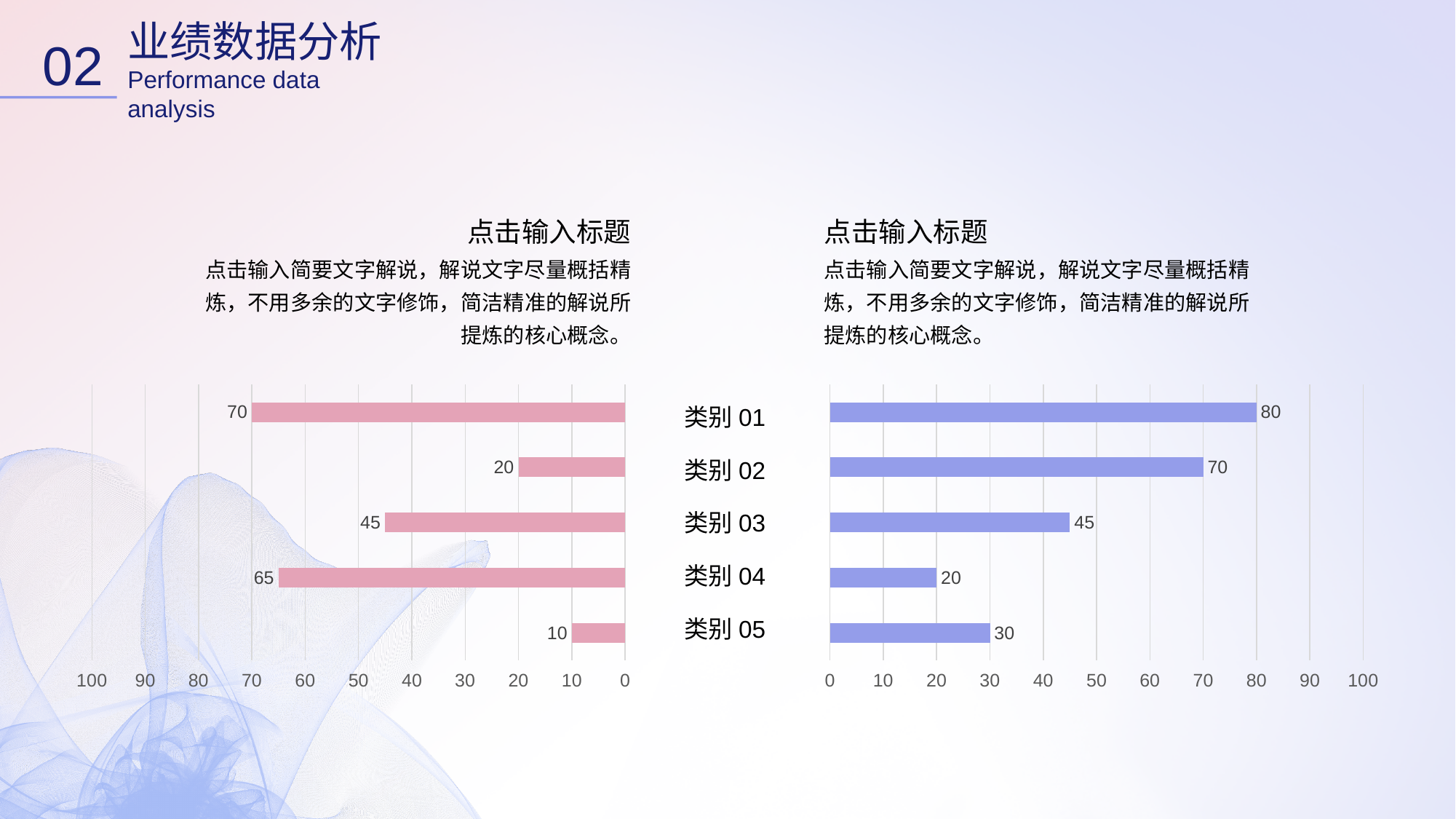

业绩数据分析
Performance data analysis
02

点击输入标题
点击输入简要文字解说，解说文字尽量概括精炼，不用多余的文字修饰，简洁精准的解说所提炼的核心概念。
点击输入标题
点击输入简要文字解说，解说文字尽量概括精炼，不用多余的文字修饰，简洁精准的解说所提炼的核心概念。

### Chart

| Category | 系列 1 |
|---|---|
| 类别 1 | 10.0 |
| 类别 2 | 65.0 |
| 类别 3 | 45.0 |
| 类别 4 | 20.0 |
| 类别 5 | 70.0 |

### Chart

| Category | 系列 2 |
|---|---|
| 类别 1 | 30.0 |
| 类别 2 | 20.0 |
| 类别 3 | 45.0 |
| 类别 4 | 70.0 |
| 类别 5 | 80.0 |
类别01
类别02
类别03
类别04
类别05